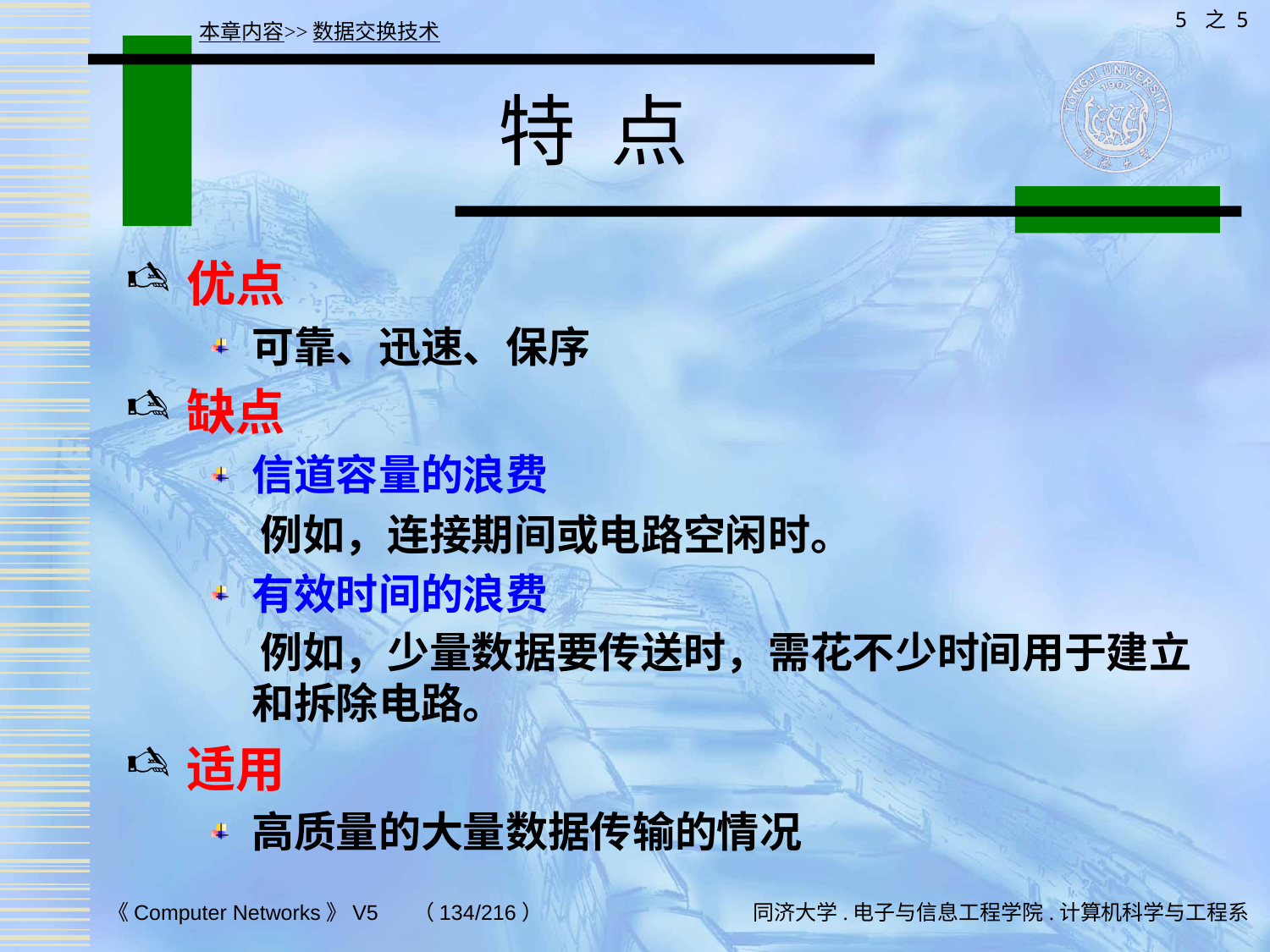

5 之 5
本章内容>>数据交换技术
# 特  点
优点
可靠、迅速、保序
缺点
信道容量的浪费
    例如，连接期间或电路空闲时。
有效时间的浪费
    例如，少量数据要传送时，需花不少时间用于建立和拆除电路。
适用
高质量的大量数据传输的情况